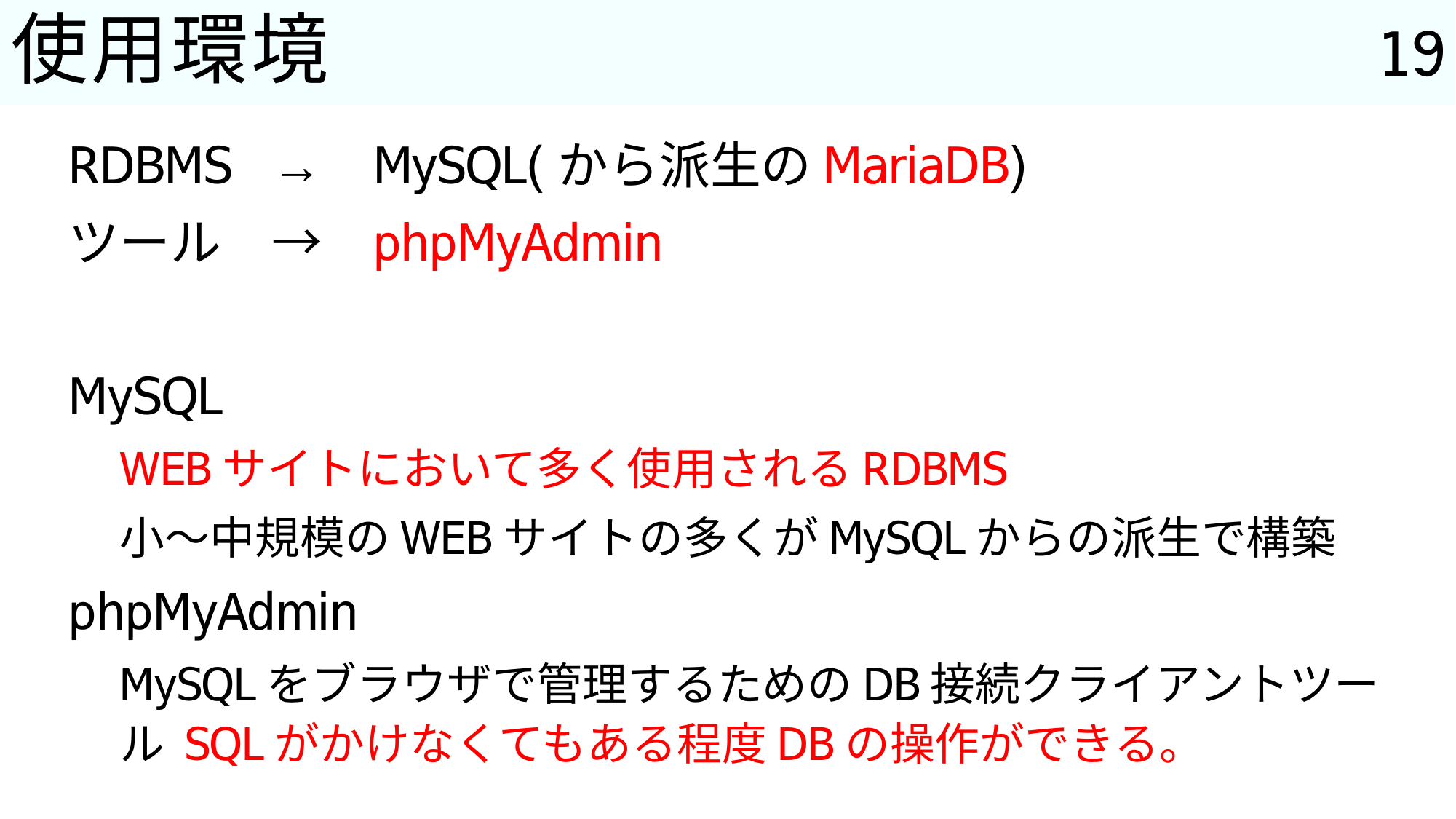

19
# 使用環境
RDBMS		→	MySQL(から派生のMariaDB)
ツール		→	phpMyAdmin

MySQL
WEBサイトにおいて多く使用されるRDBMS
小～中規模のWEBサイトの多くがMySQLからの派生で構築
phpMyAdmin
MySQLをブラウザで管理するためのDB接続クライアントツール SQLがかけなくてもある程度DBの操作ができる。